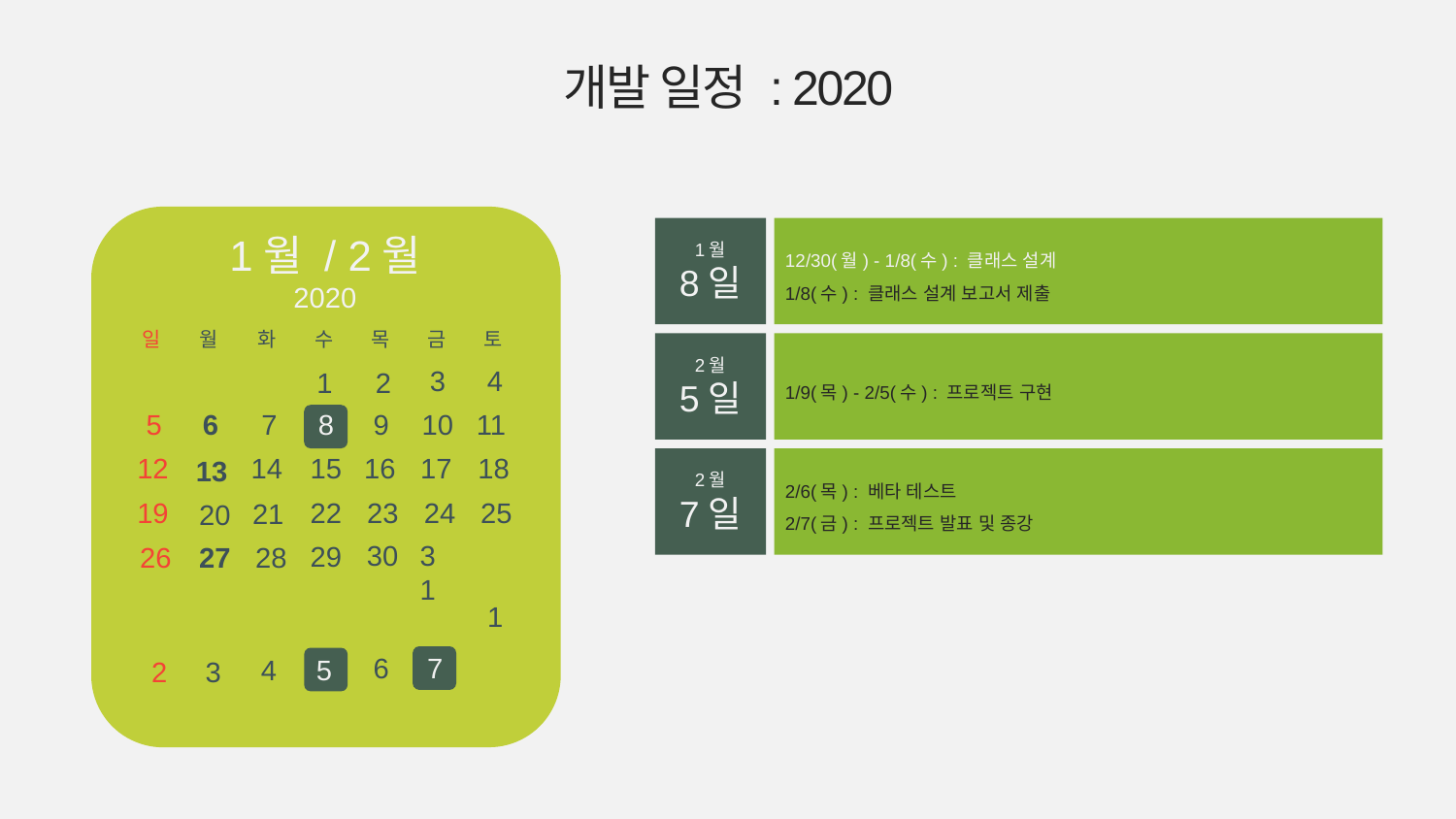

개발 일정 : 2020

1월 / 2월
2020
일
월
화
수
목
금
토
3
4

5
6
7
8
9
10
11
12
14
15
16
17
18
19
22
23
24
25
26
28
1월
8일
12/30(월) - 1/8(수) : 클래스 설계
1/8(수) : 클래스 설계 보고서 제출
2월
5일
1/9(목) - 2/5(수) : 프로젝트 구현
2
1
2월
7일
2/6(목) : 베타 테스트
2/7(금) : 프로젝트 발표 및 종강
13
21
20
31
30
29
27
1

6
7
5
4
2
3